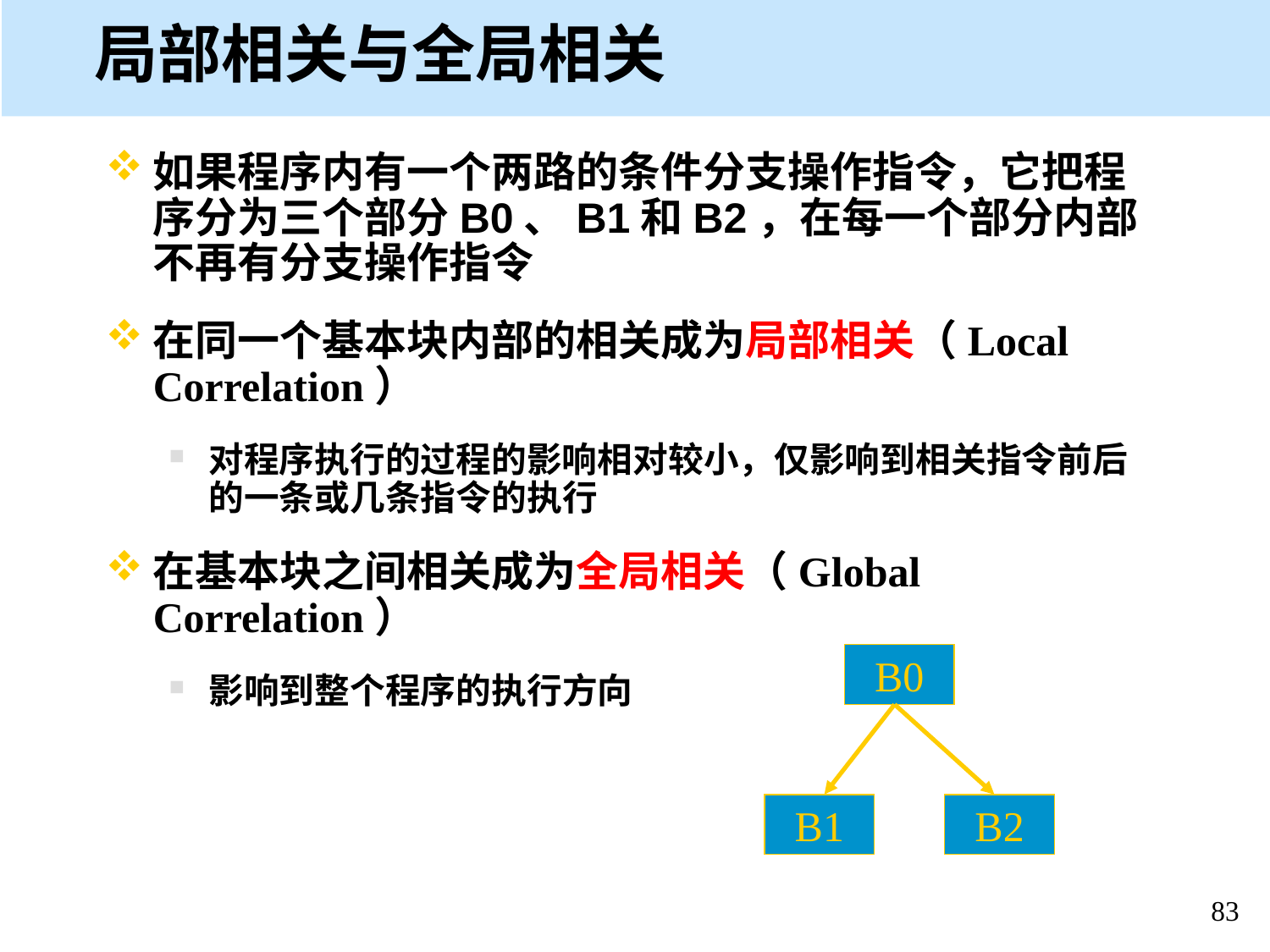

# 局部相关与全局相关
如果程序内有一个两路的条件分支操作指令，它把程序分为三个部分B0、B1和B2，在每一个部分内部不再有分支操作指令
在同一个基本块内部的相关成为局部相关（Local Correlation）
对程序执行的过程的影响相对较小，仅影响到相关指令前后的一条或几条指令的执行
在基本块之间相关成为全局相关（Global Correlation）
影响到整个程序的执行方向
B0

B1
B2